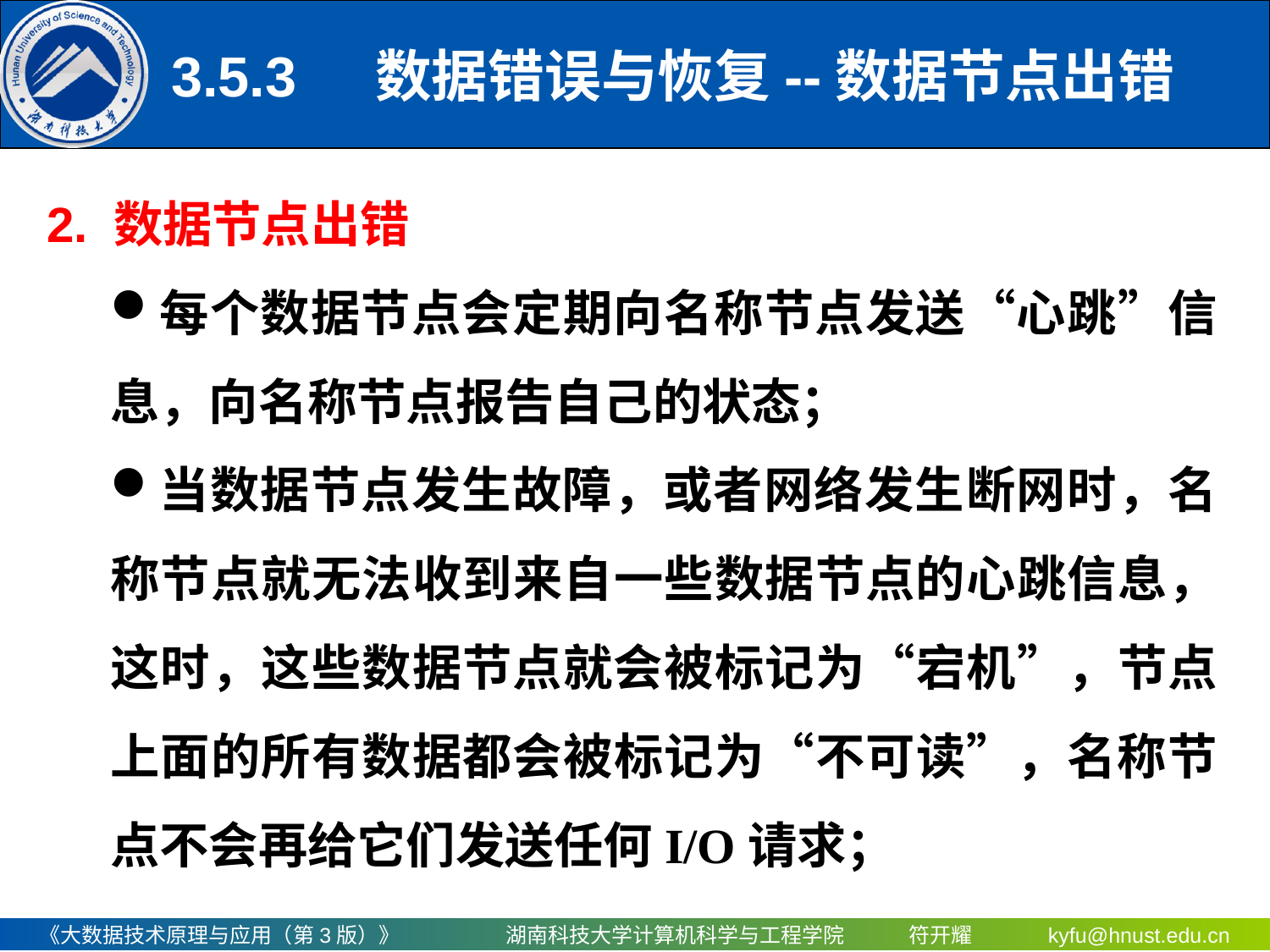

# 3.5.3	 数据错误与恢复--数据节点出错
2. 数据节点出错
每个数据节点会定期向名称节点发送“心跳”信息，向名称节点报告自己的状态；
当数据节点发生故障，或者网络发生断网时，名称节点就无法收到来自一些数据节点的心跳信息，这时，这些数据节点就会被标记为“宕机”，节点上面的所有数据都会被标记为“不可读”，名称节点不会再给它们发送任何I/O请求；